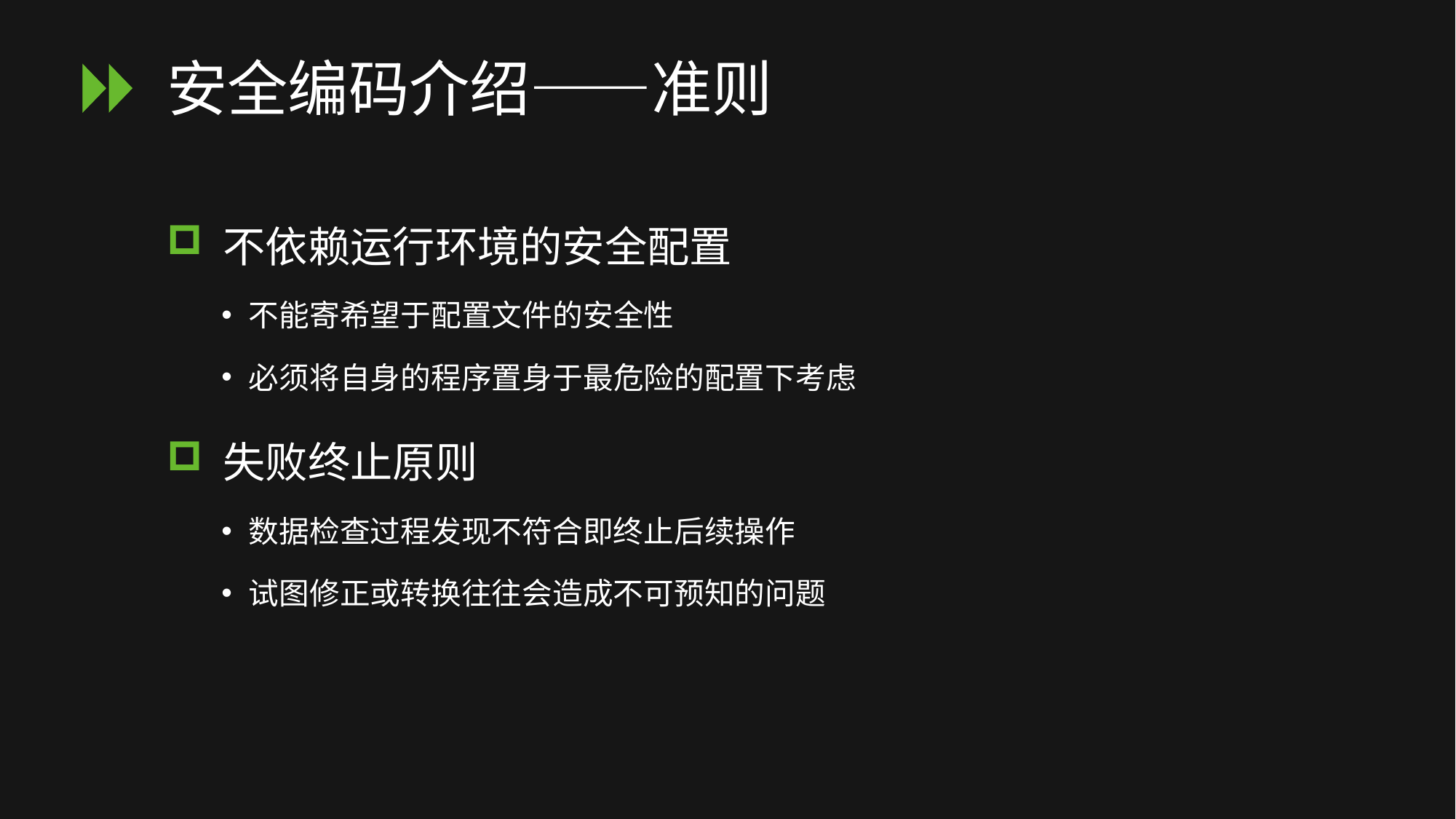

# 安全编码介绍——准则
 不依赖运行环境的安全配置
不能寄希望于配置文件的安全性
必须将自身的程序置身于最危险的配置下考虑
 失败终止原则
数据检查过程发现不符合即终止后续操作
试图修正或转换往往会造成不可预知的问题